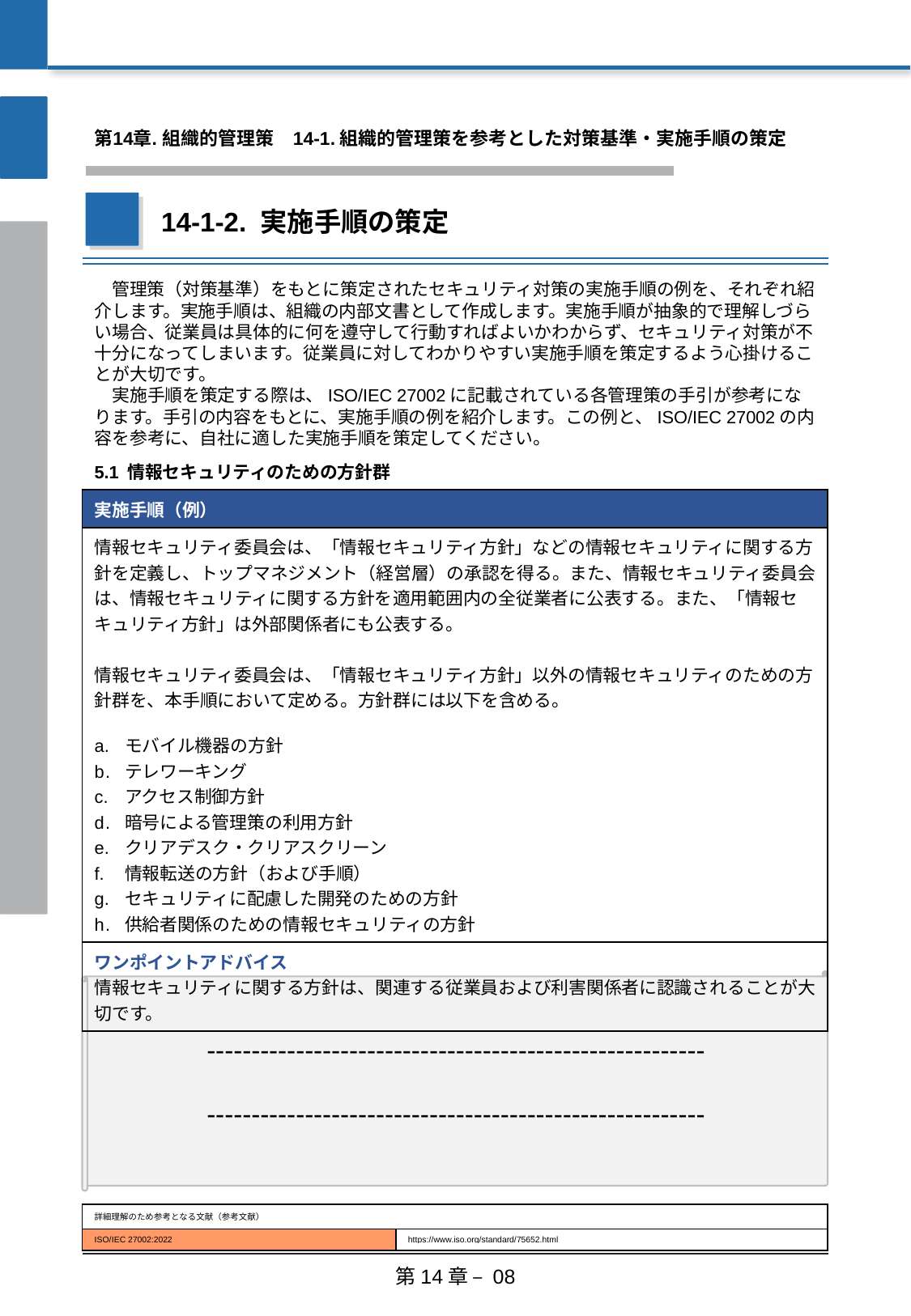

第14章. 組織的管理策
　14-1. 組織的管理策を参考とした対策基準・実施手順の策定
14-1-2. 実施手順の策定
　管理策（対策基準）をもとに策定されたセキュリティ対策の実施手順の例を、それぞれ紹介します。実施手順は、組織の内部文書として作成します。実施手順が抽象的で理解しづらい場合、従業員は具体的に何を遵守して行動すればよいかわからず、セキュリティ対策が不十分になってしまいます。従業員に対してわかりやすい実施手順を策定するよう心掛けることが大切です。
　実施手順を策定する際は、ISO/IEC 27002に記載されている各管理策の手引が参考になります。手引の内容をもとに、実施手順の例を紹介します。この例と、ISO/IEC 27002の内容を参考に、自社に適した実施手順を策定してください。
| 5.1 情報セキュリティのための方針群 |
| --- |
| 実施手順（例） |
| 情報セキュリティ委員会は、「情報セキュリティ方針」などの情報セキュリティに関する方針を定義し、トップマネジメント（経営層）の承認を得る。また、情報セキュリティ委員会は、情報セキュリティに関する方針を適用範囲内の全従業者に公表する。また、「情報セキュリティ方針」は外部関係者にも公表する。 情報セキュリティ委員会は、「情報セキュリティ方針」以外の情報セキュリティのための方針群を、本手順において定める。方針群には以下を含める。 モバイル機器の方針 テレワーキング アクセス制御方針 暗号による管理策の利用方針 クリアデスク・クリアスクリーン 情報転送の方針（および手順） セキュリティに配慮した開発のための方針 供給者関係のための情報セキュリティの方針 |
| ワンポイントアドバイス 情報セキュリティに関する方針は、関連する従業員および利害関係者に認識されることが大切です。 |
--------------------------------------------------------

--------------------------------------------------------
| 詳細理解のため参考となる文献（参考文献） |  |
| --- | --- |
| ISO/IEC 27002:2022 | https://www.iso.org/standard/75652.html |
第14章 – 08